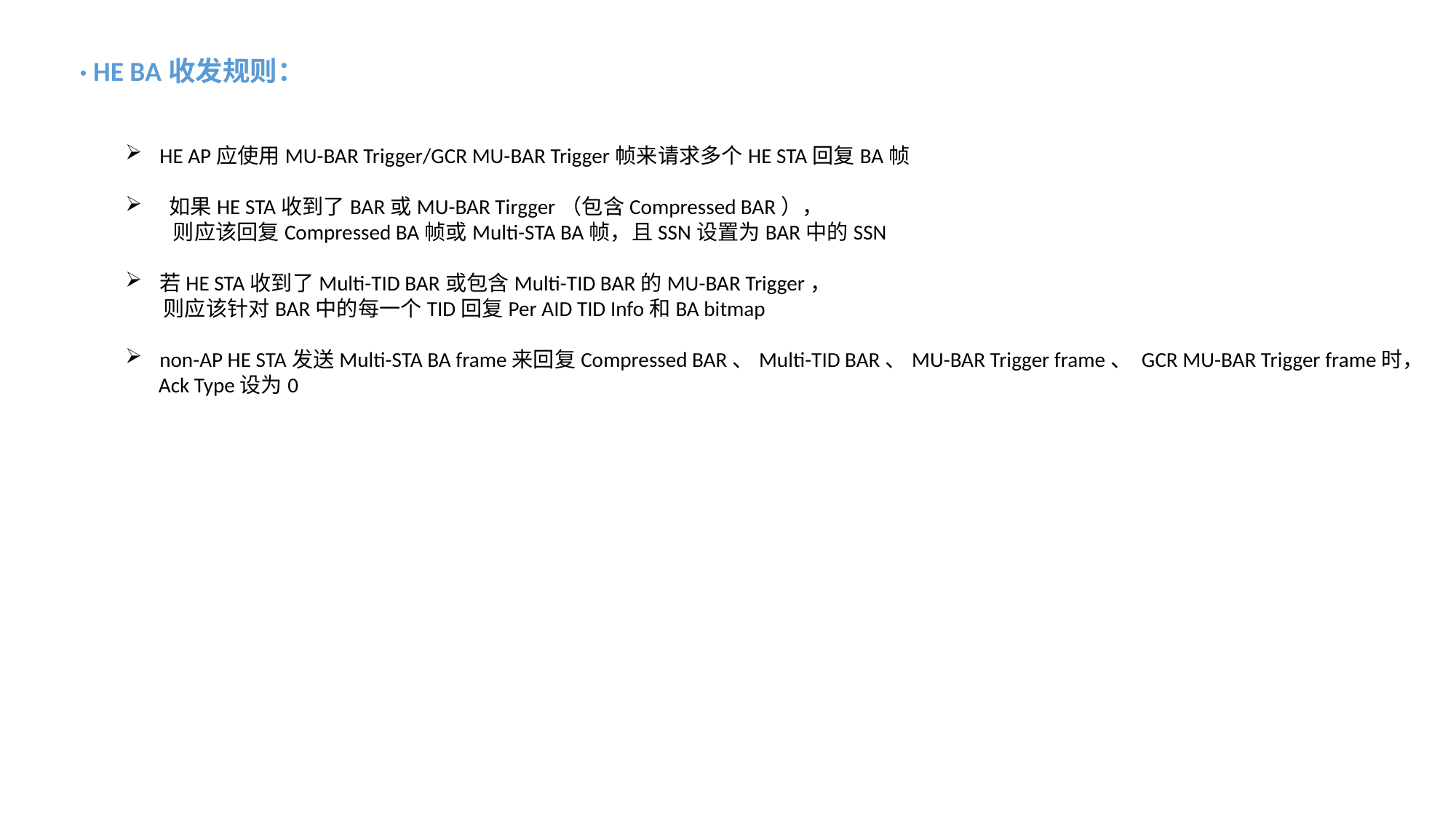

· HE BA收发规则：
HE AP应使用MU-BAR Trigger/GCR MU-BAR Trigger帧来请求多个HE STA回复BA帧

 如果HE STA收到了BAR或MU-BAR Tirgger（包含Compressed BAR），
         则应该回复Compressed BA帧或Multi-STA BA帧，且SSN设置为BAR中的SSN

若HE STA收到了Multi-TID BAR或包含Multi-TID BAR的MU-BAR Trigger，
       则应该针对BAR中的每一个TID回复Per AID TID Info和BA bitmap

non-AP HE STA发送Multi-STA BA frame来回复Compressed BAR、Multi-TID BAR、MU-BAR Trigger frame、 GCR MU-BAR Trigger frame时，
       Ack Type设为0